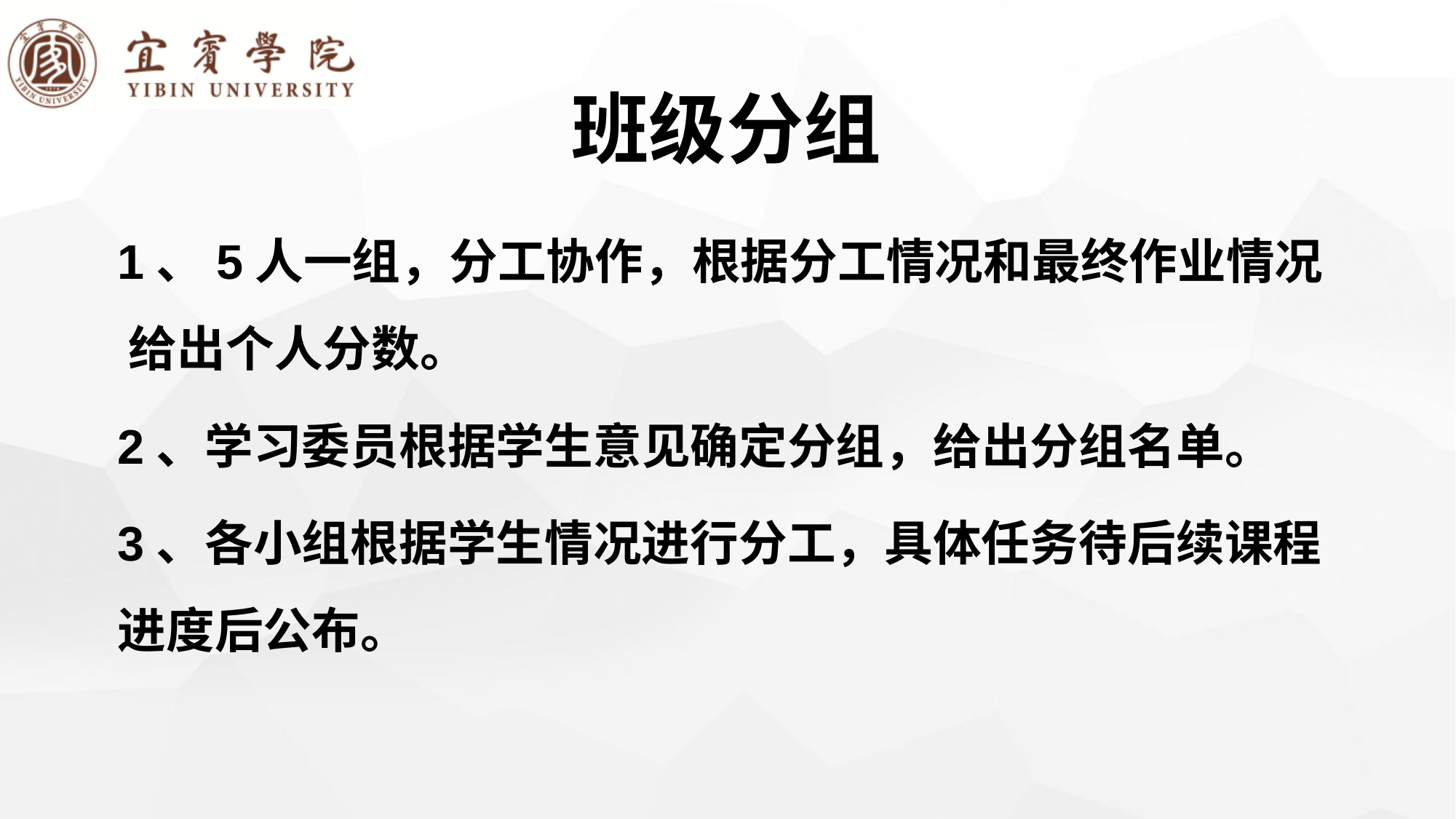

# 班级分组
1、5人一组，分工协作，根据分工情况和最终作业情况    给出个人分数。
2、学习委员根据学生意见确定分组，给出分组名单。
3、各小组根据学生情况进行分工，具体任务待后续课程进度后公布。